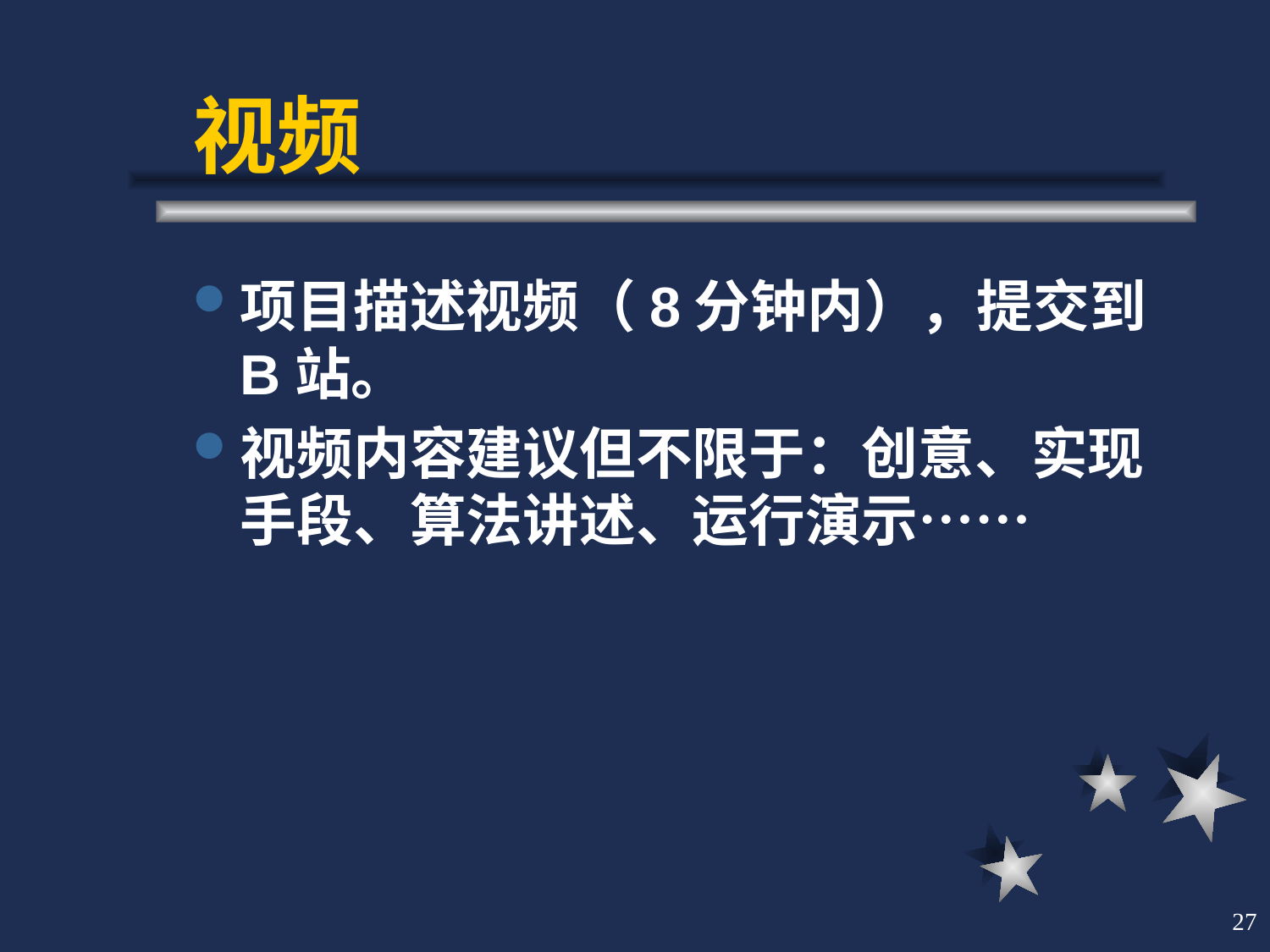

# 视频
项目描述视频（8分钟内），提交到B站。
视频内容建议但不限于：创意、实现手段、算法讲述、运行演示……
27